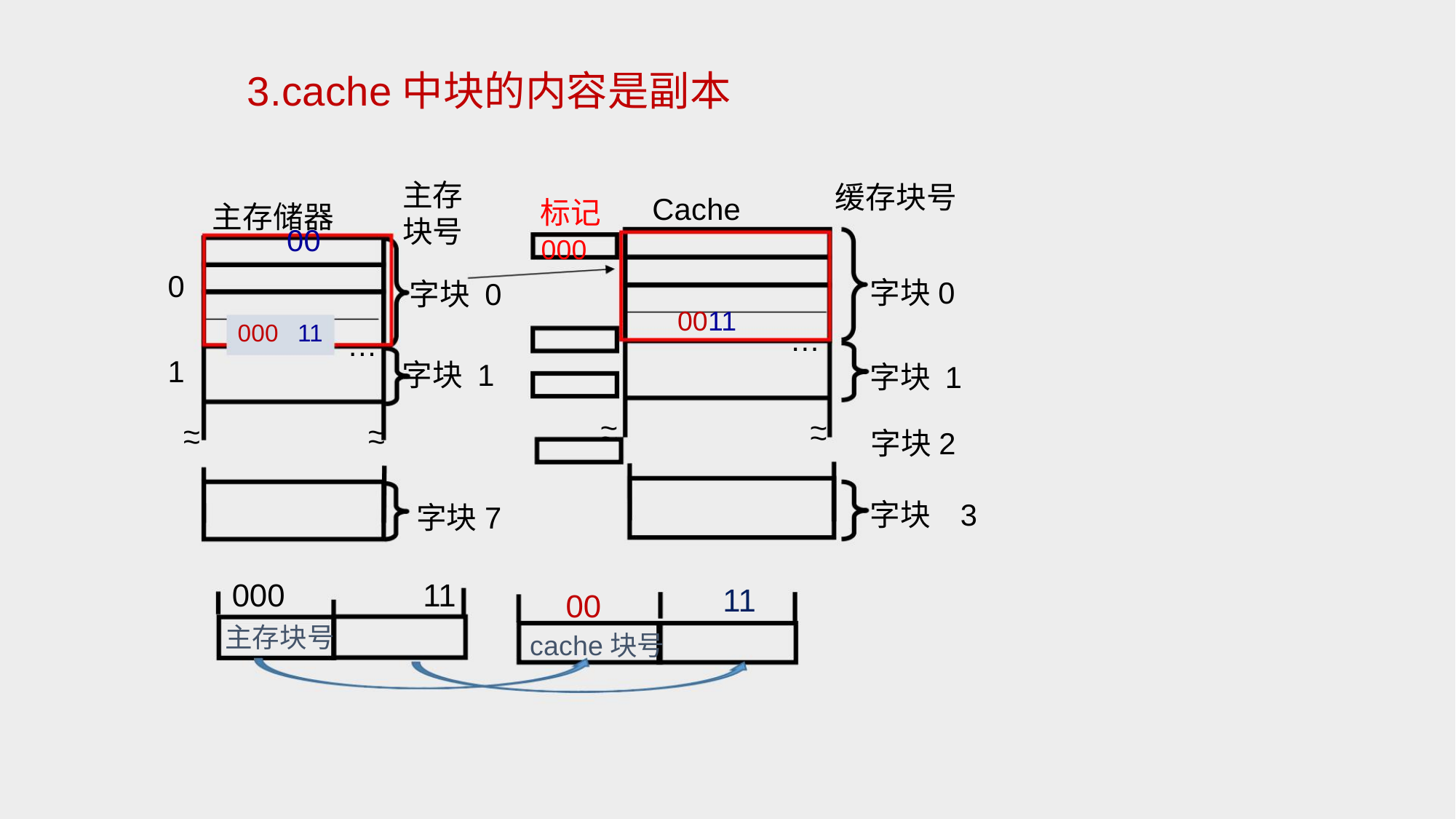

3.cache中块的内容是副本
主存
块号
缓存块号
字块0
Cache
标记
000
主存储器
00
0
1
字块 0
0011
000 11
…
…
字块 1
字块 1
字块2
~
~
~
~
~
~
~
~
字块 3
字块7
11
000
11
00
主存块号
cache块号